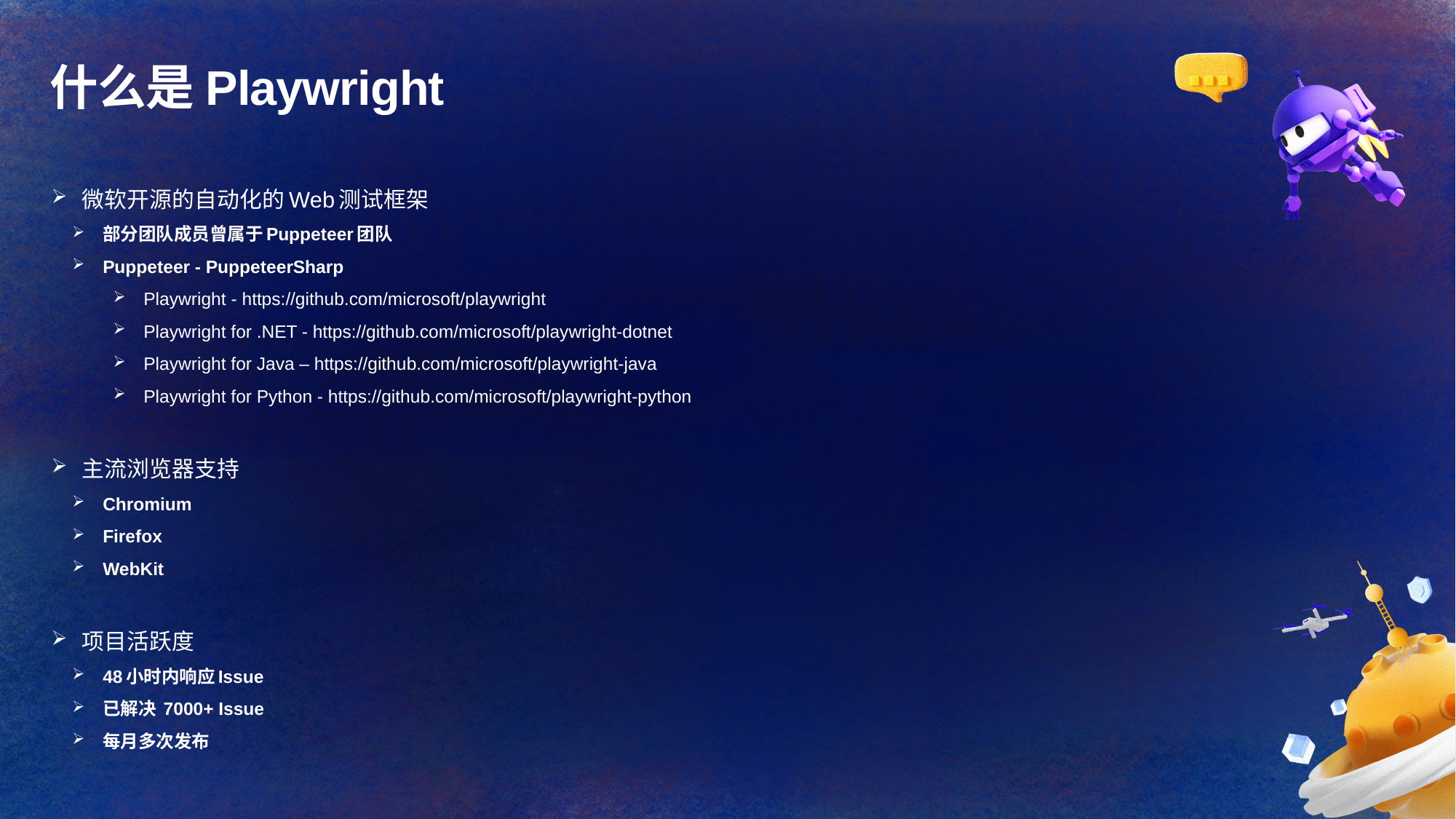

# 什么是Playwright
微软开源的自动化的Web测试框架
部分团队成员曾属于Puppeteer团队
Puppeteer - PuppeteerSharp
Playwright - https://github.com/microsoft/playwright
Playwright for .NET - https://github.com/microsoft/playwright-dotnet
Playwright for Java – https://github.com/microsoft/playwright-java
Playwright for Python - https://github.com/microsoft/playwright-python

主流浏览器支持
Chromium
Firefox
WebKit

项目活跃度
48小时内响应Issue
已解决 7000+ Issue
每月多次发布